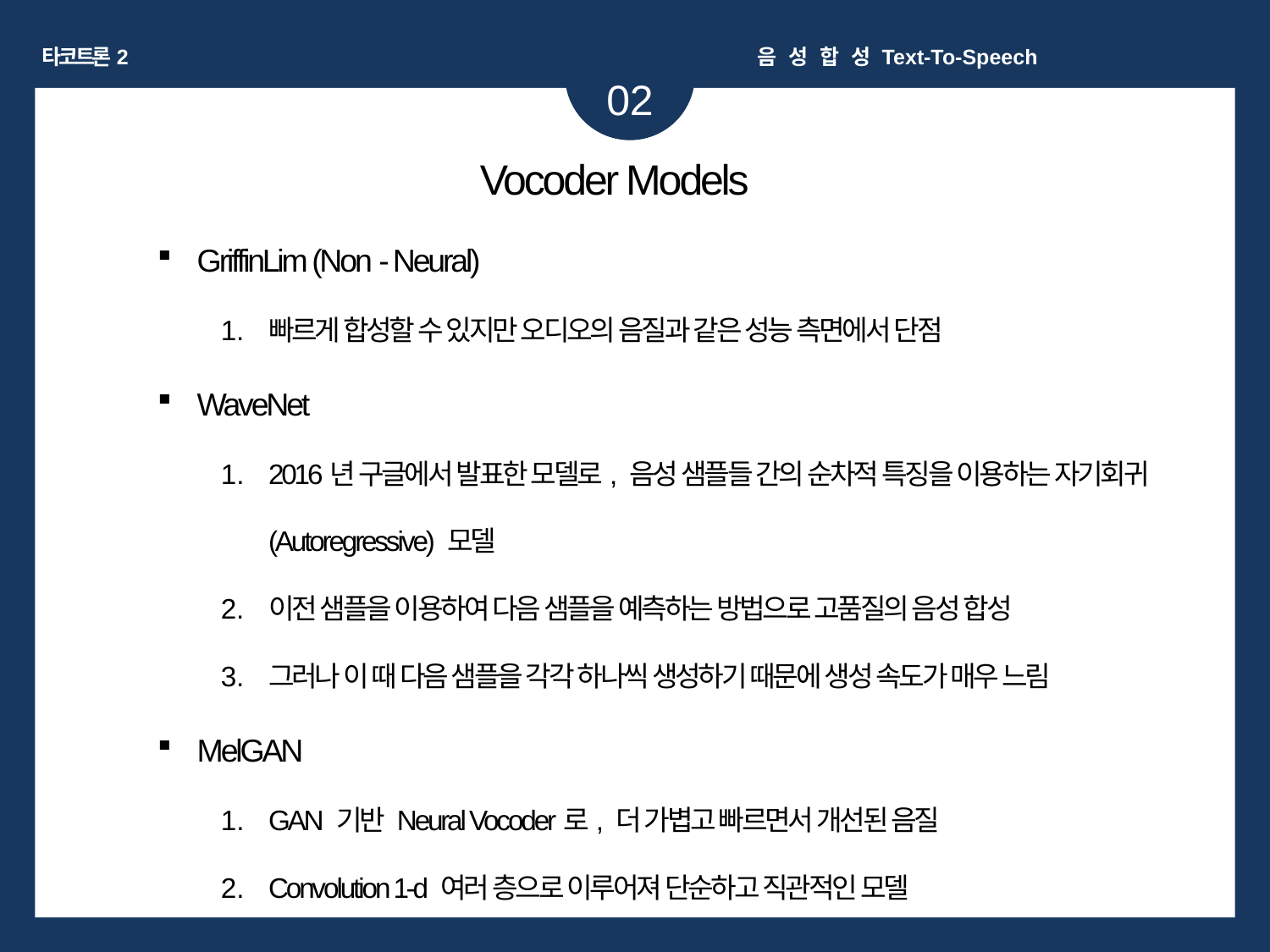

타코트론2
음  성  합  성 Text-To-Speech
02

Vocoder Models
GriffinLim (Non - Neural)
빠르게 합성할 수 있지만 오디오의 음질과 같은 성능 측면에서 단점
WaveNet
2016년 구글에서 발표한 모델로, 음성 샘플들 간의 순차적 특징을 이용하는 자기회귀 (Autoregressive) 모델
이전 샘플을 이용하여 다음 샘플을 예측하는 방법으로 고품질의 음성 합성
그러나 이 때 다음 샘플을 각각 하나씩 생성하기 때문에 생성 속도가 매우 느림
MelGAN
GAN 기반 Neural Vocoder로, 더 가볍고 빠르면서 개선된 음질
Convolution 1-d 여러 층으로 이루어져 단순하고 직관적인 모델